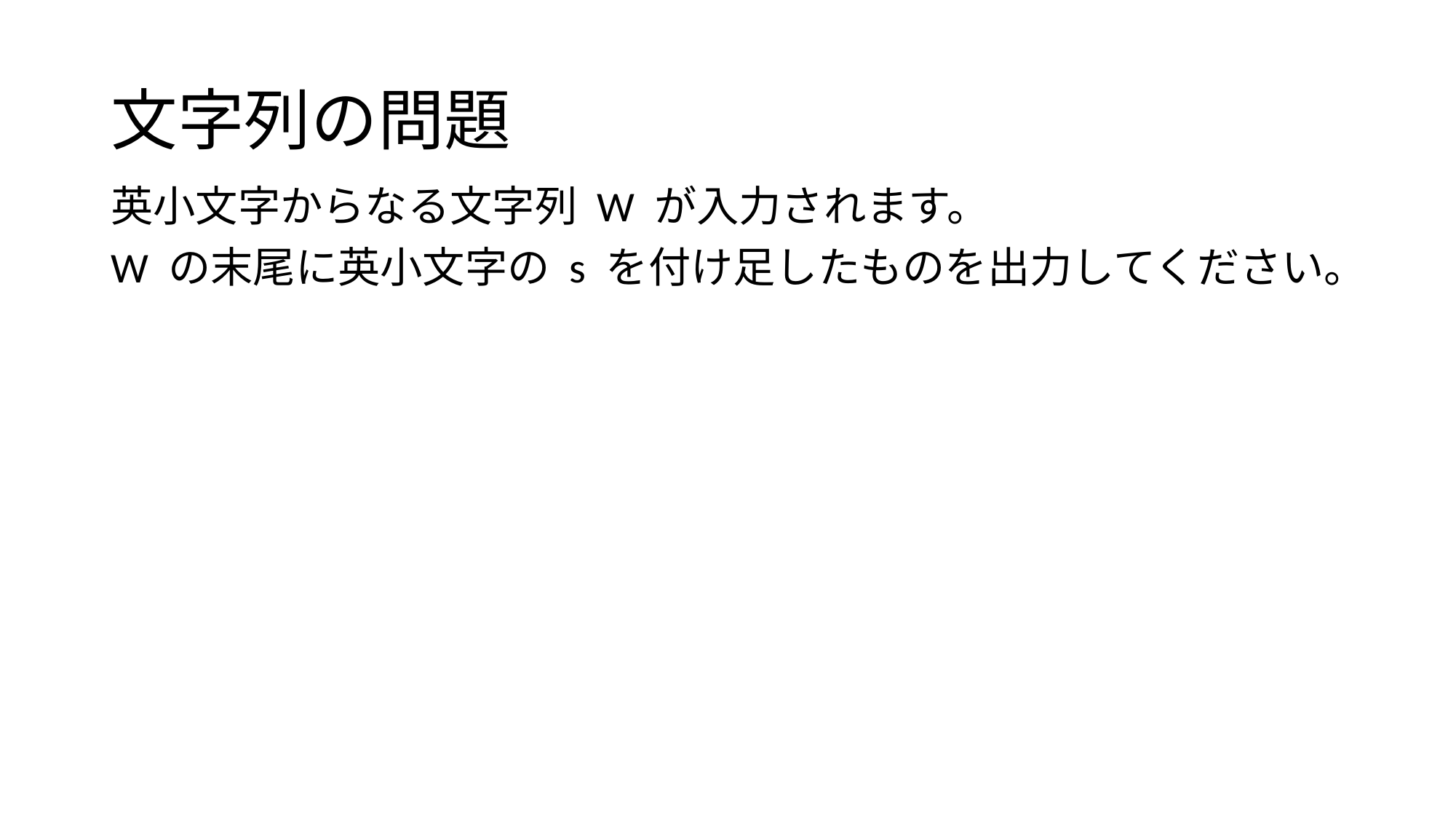

# 文字列の問題
英小文字からなる文字列 W が入力されます。
W の末尾に英小文字の s を付け足したものを出力してください。